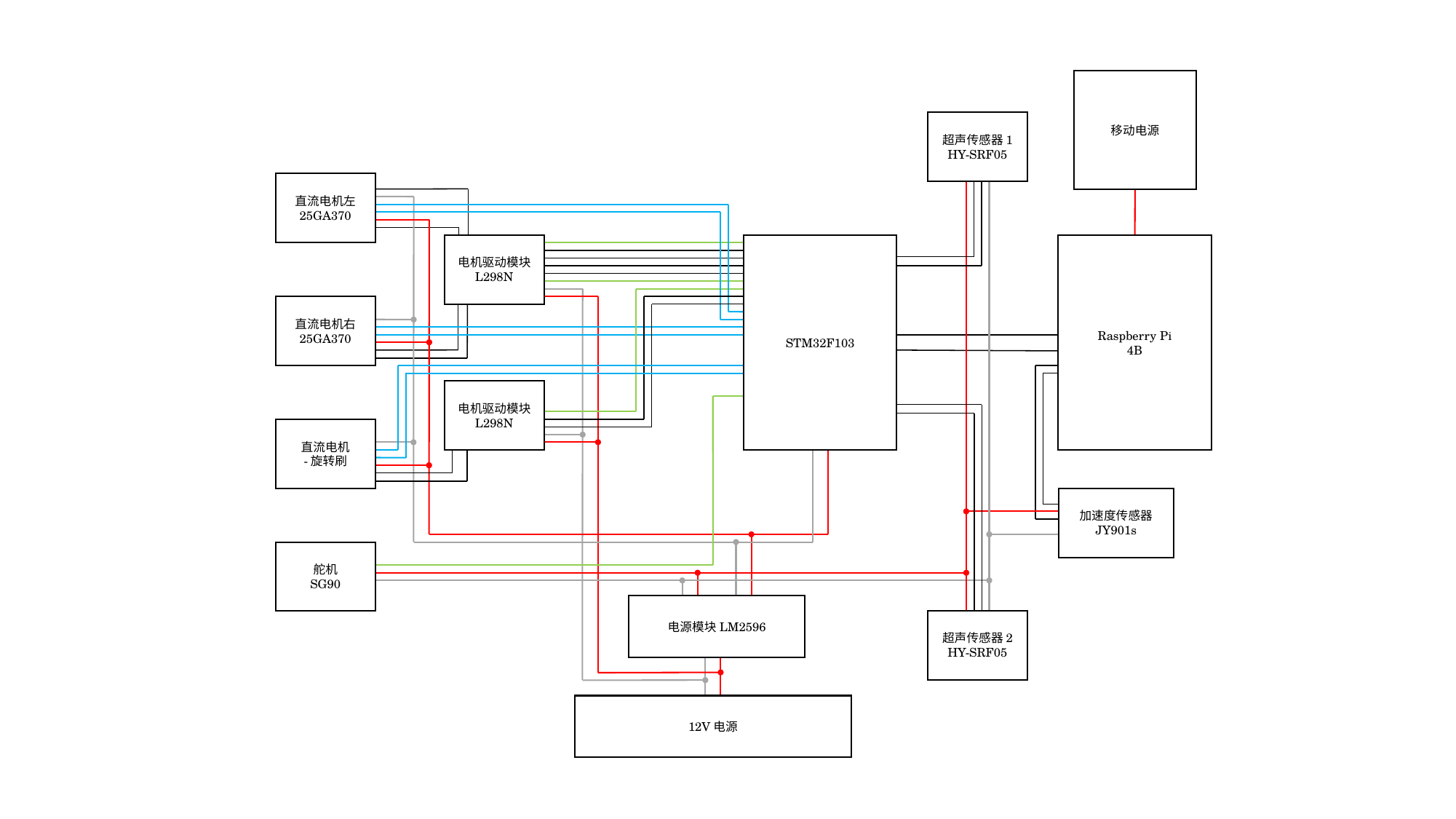

移动电源
超声传感器1
HY-SRF05
直流电机左
25GA370
电机驱动模块
L298N
STM32F103
Raspberry Pi
4B
直流电机右
25GA370
电机驱动模块
L298N
直流电机
-旋转刷
加速度传感器
JY901s
舵机
SG90
电源模块LM2596
超声传感器2
HY-SRF05
12V电源